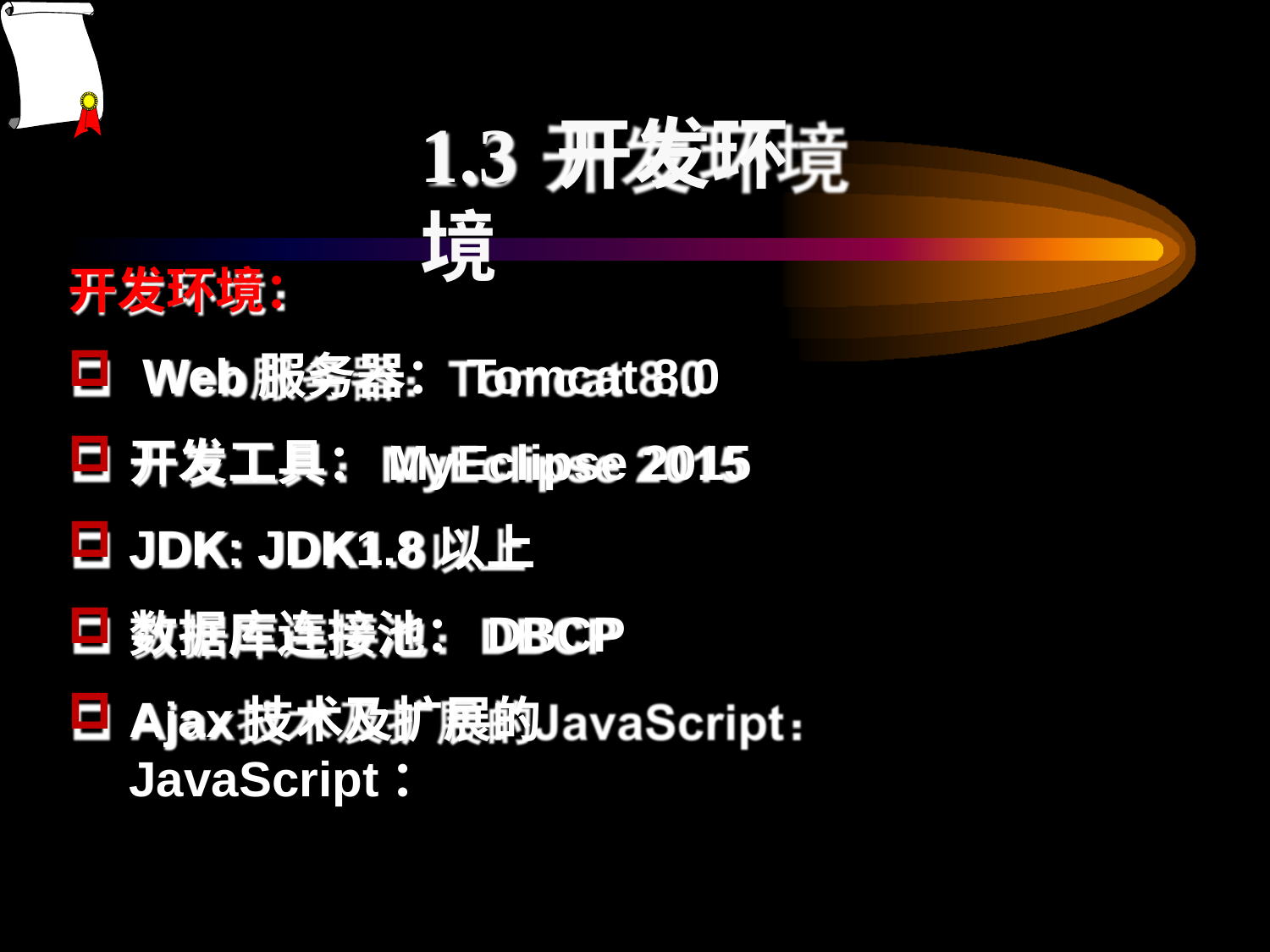

# 1.3 开发环境

开发环境：
Web服务器：Tomcat 8.0
开发工具：MyEclipse 2015
JDK: JDK1.8以上
数据库连接池：DBCP
Ajax技术及扩展的JavaScript：